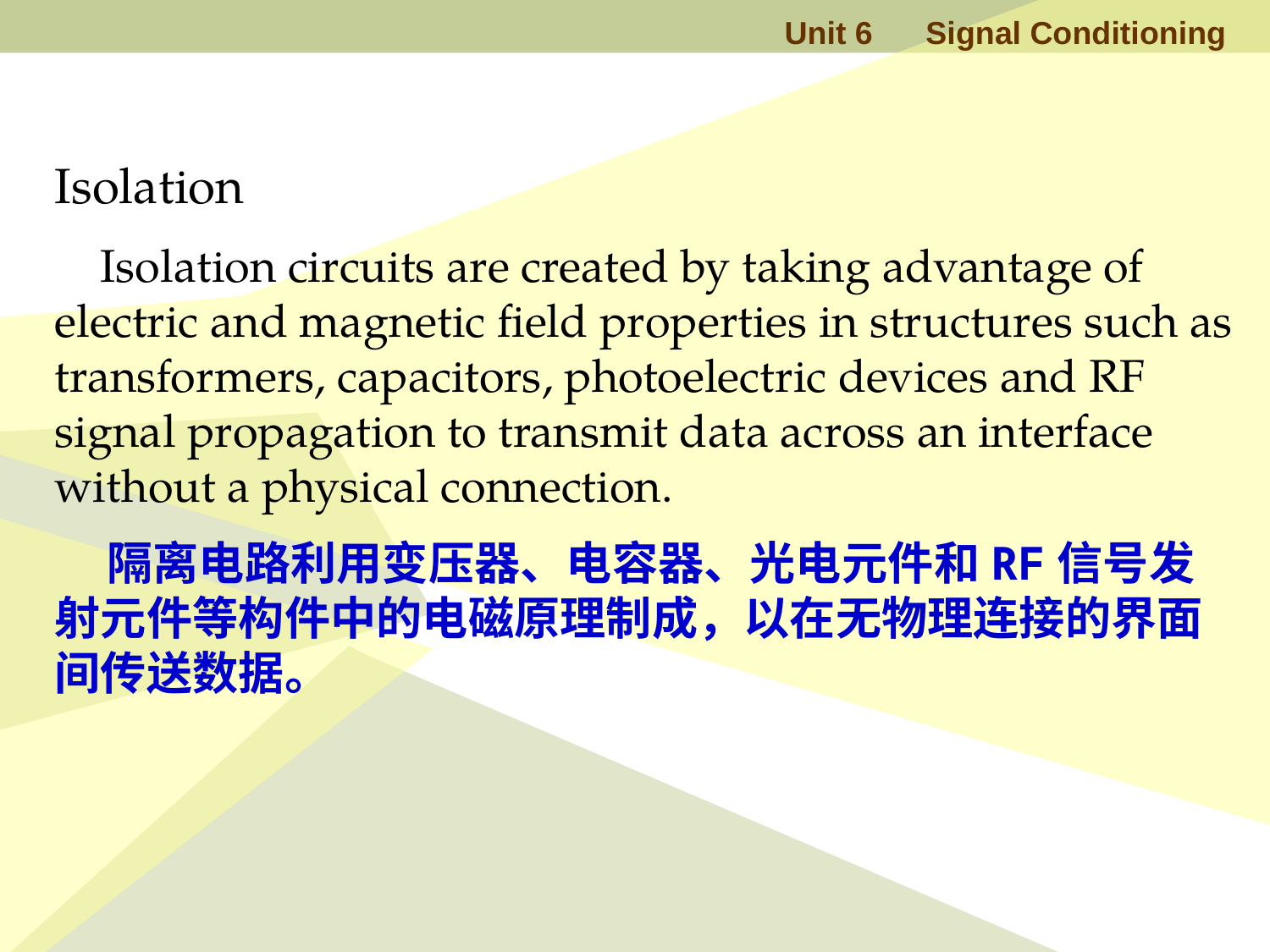

Isolation
    Isolation circuits are created by taking advantage of electric and magnetic field properties in structures such as transformers, capacitors, photoelectric devices and RF signal propagation to transmit data across an interface without a physical connection.
    隔离电路利用变压器、电容器、光电元件和RF信号发射元件等构件中的电磁原理制成，以在无物理连接的界面间传送数据。